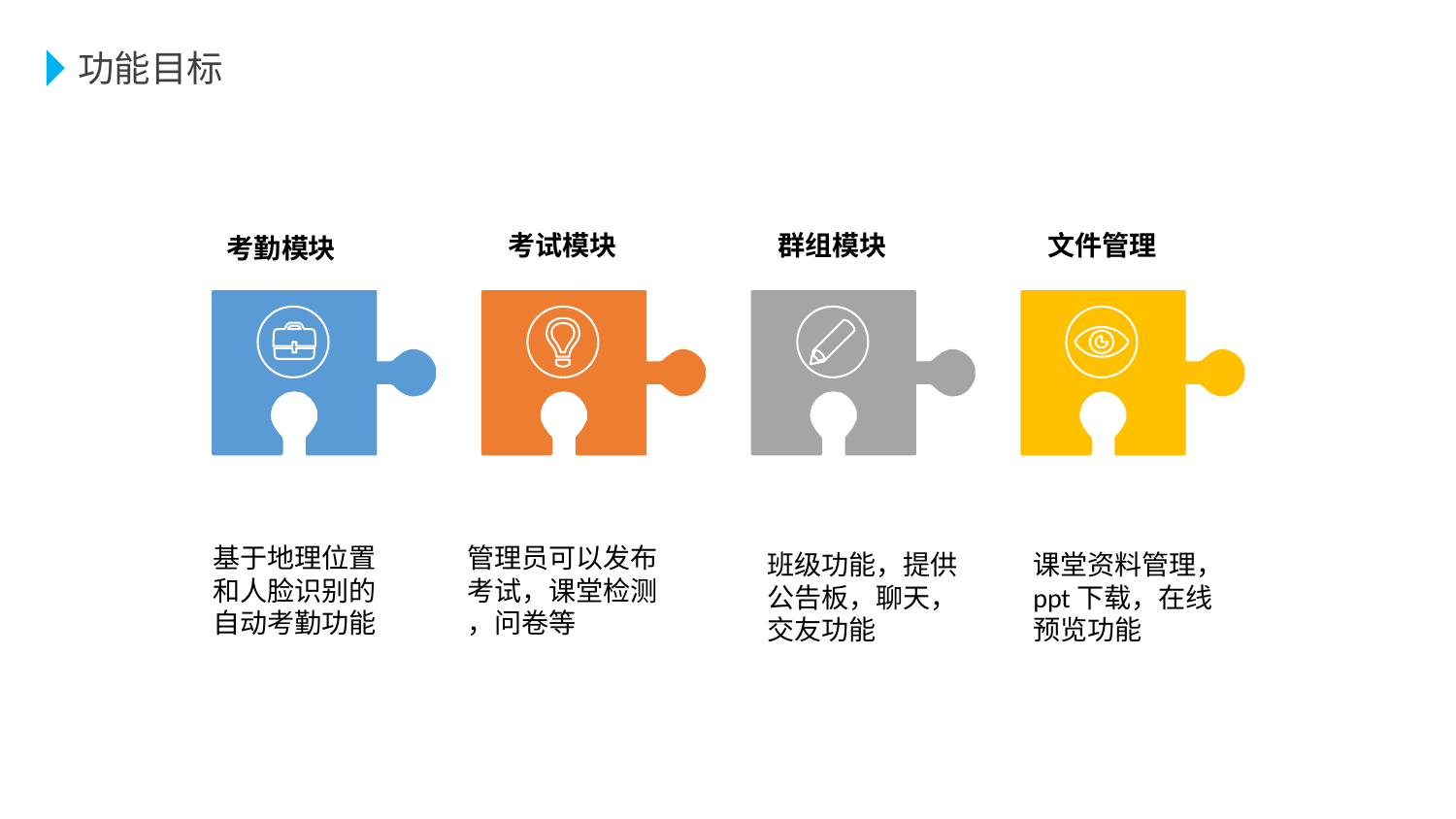

功能目标

考试模块
群组模块
文件管理
考勤模块

基于地理位置
和人脸识别的
自动考勤功能
管理员可以发布
考试，课堂检测
，问卷等
班级功能，提供
公告板，聊天，
交友功能
课堂资料管理，
ppt下载，在线
预览功能